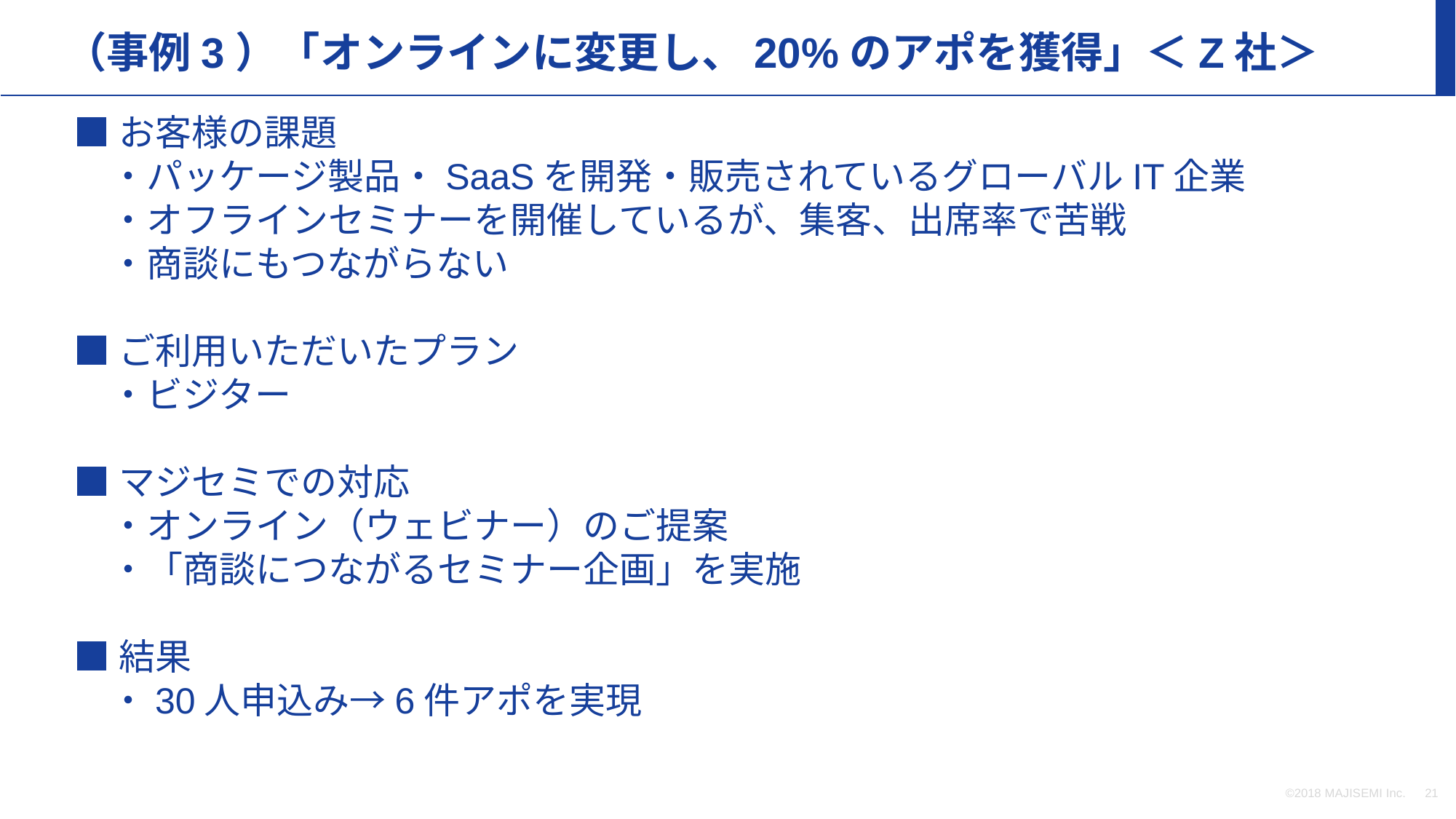

（事例3）「オンラインに変更し、20%のアポを獲得」＜Z社＞
■お客様の課題
　・パッケージ製品・SaaSを開発・販売されているグローバルIT企業
　・オフラインセミナーを開催しているが、集客、出席率で苦戦
　・商談にもつながらない

■ご利用いただいたプラン
　・ビジター

■マジセミでの対応
　・オンライン（ウェビナー）のご提案
　・「商談につながるセミナー企画」を実施

■結果
　・30人申込み→6件アポを実現
©2018 MAJISEMI Inc.
21